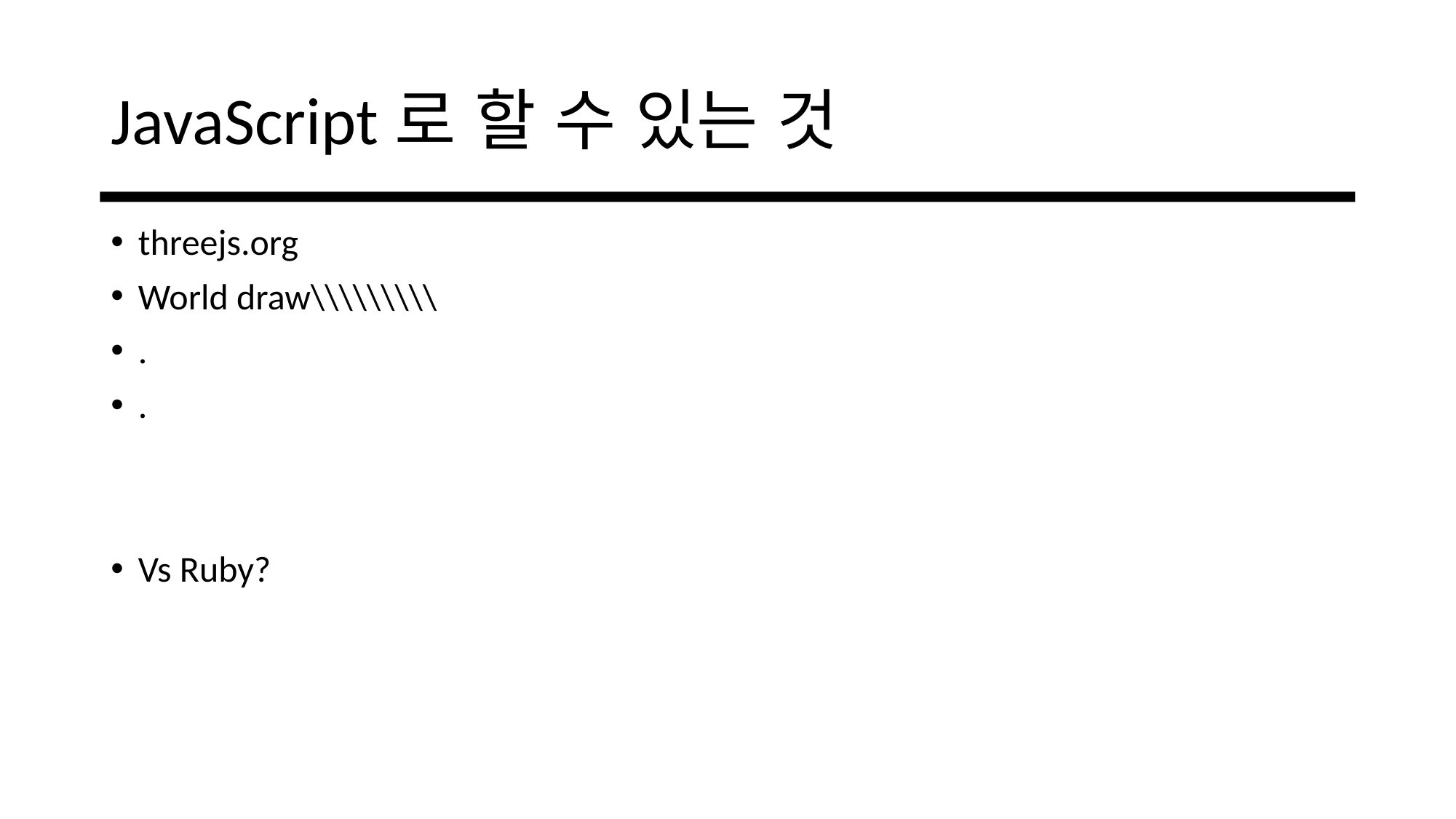

# JavaScript로 할 수 있는 것
threejs.org
World draw\\\\\\\\\
.
.

Vs Ruby?